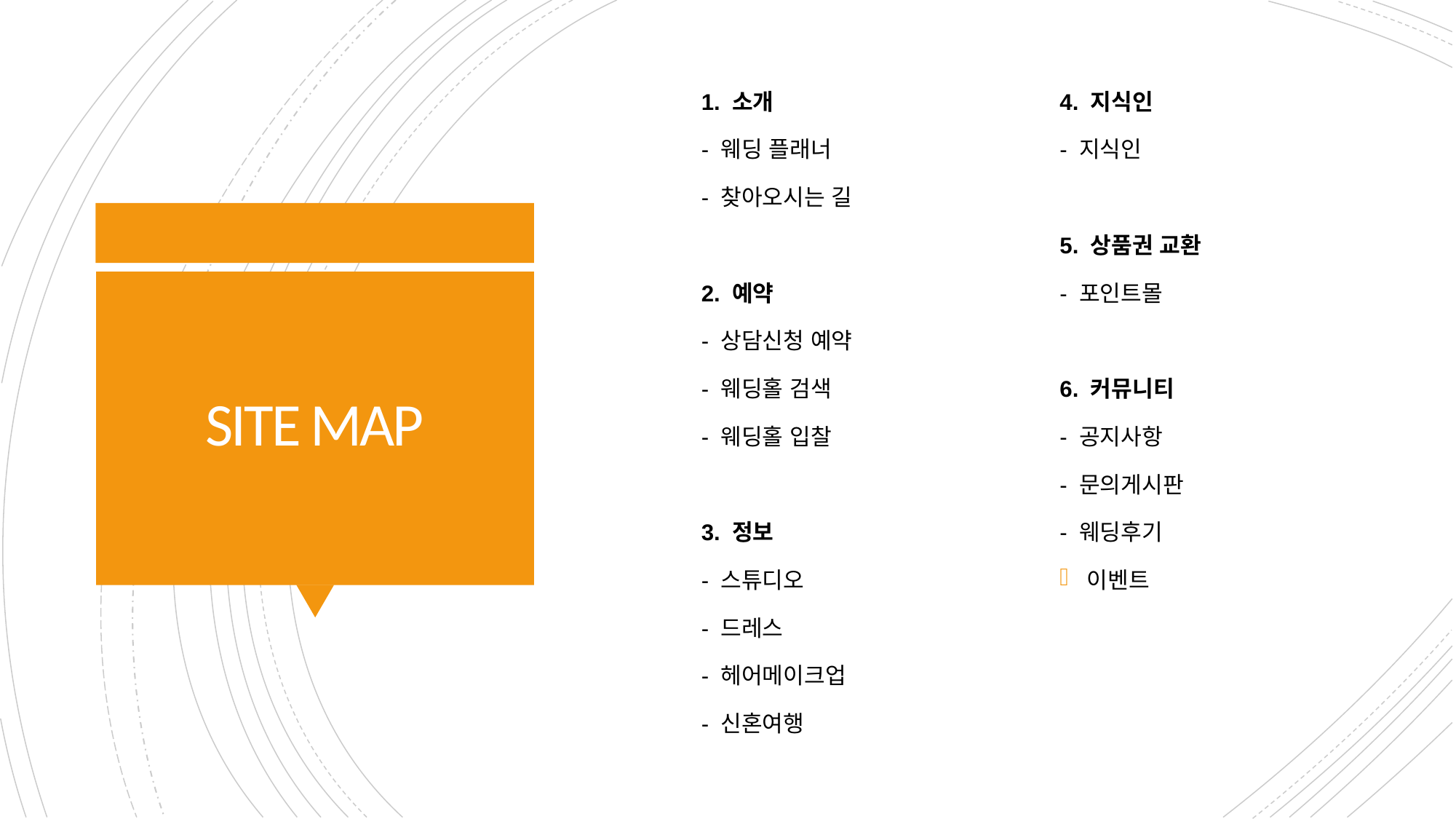

1. 소개
- 웨딩 플래너
- 찾아오시는 길

2. 예약
- 상담신청 예약
- 웨딩홀 검색
- 웨딩홀 입찰

3. 정보
- 스튜디오
- 드레스
- 헤어메이크업
- 신혼여행

4. 지식인
- 지식인

5. 상품권 교환
- 포인트몰

6. 커뮤니티
- 공지사항
- 문의게시판
- 웨딩후기
이벤트

# SITE MAP